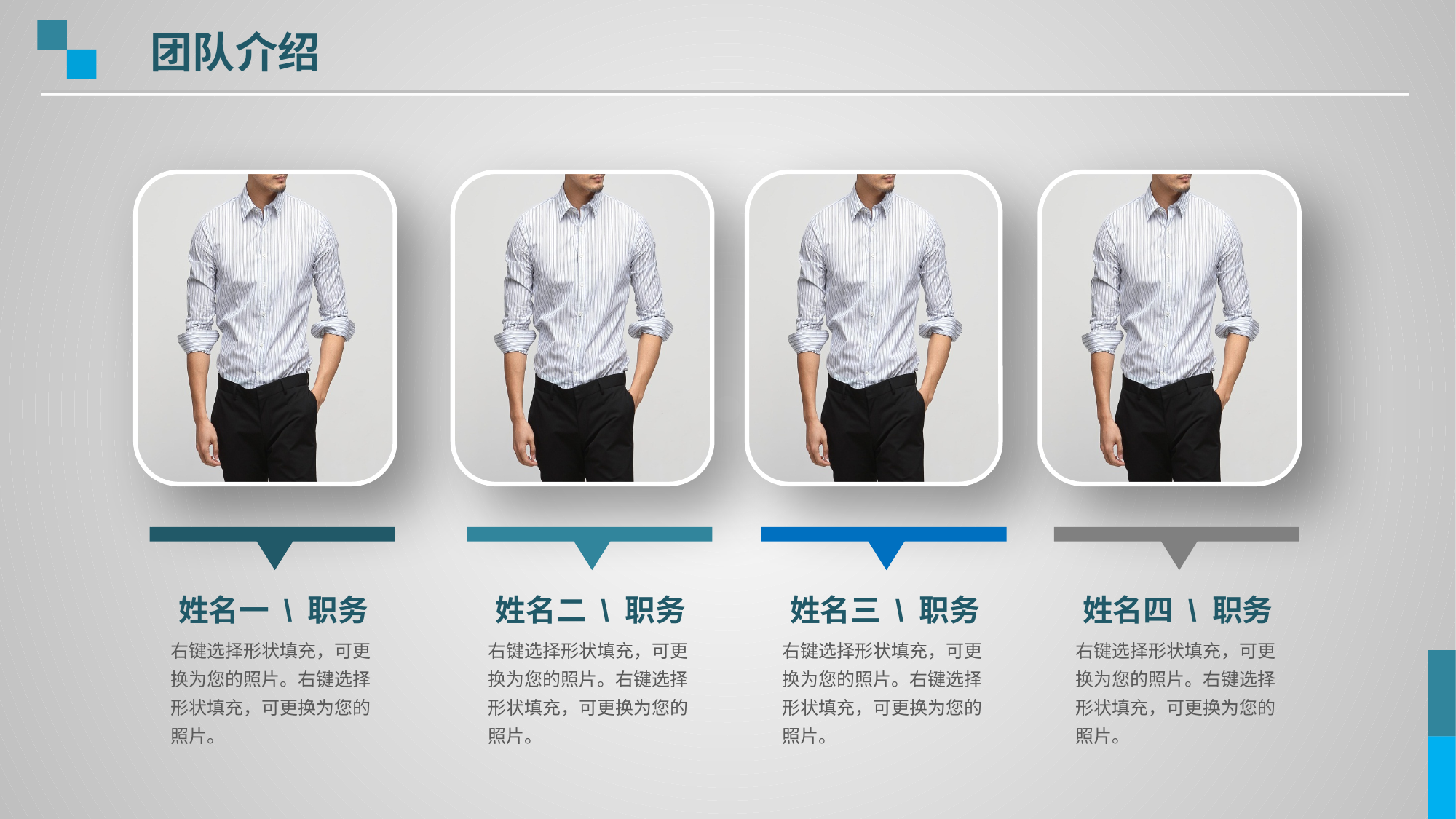

团队介绍

姓名四 \ 职务
右键选择形状填充，可更换为您的照片。右键选择形状填充，可更换为您的照片。
姓名二 \ 职务
右键选择形状填充，可更换为您的照片。右键选择形状填充，可更换为您的照片。
姓名一 \ 职务
右键选择形状填充，可更换为您的照片。右键选择形状填充，可更换为您的照片。

姓名三 \ 职务
右键选择形状填充，可更换为您的照片。右键选择形状填充，可更换为您的照片。